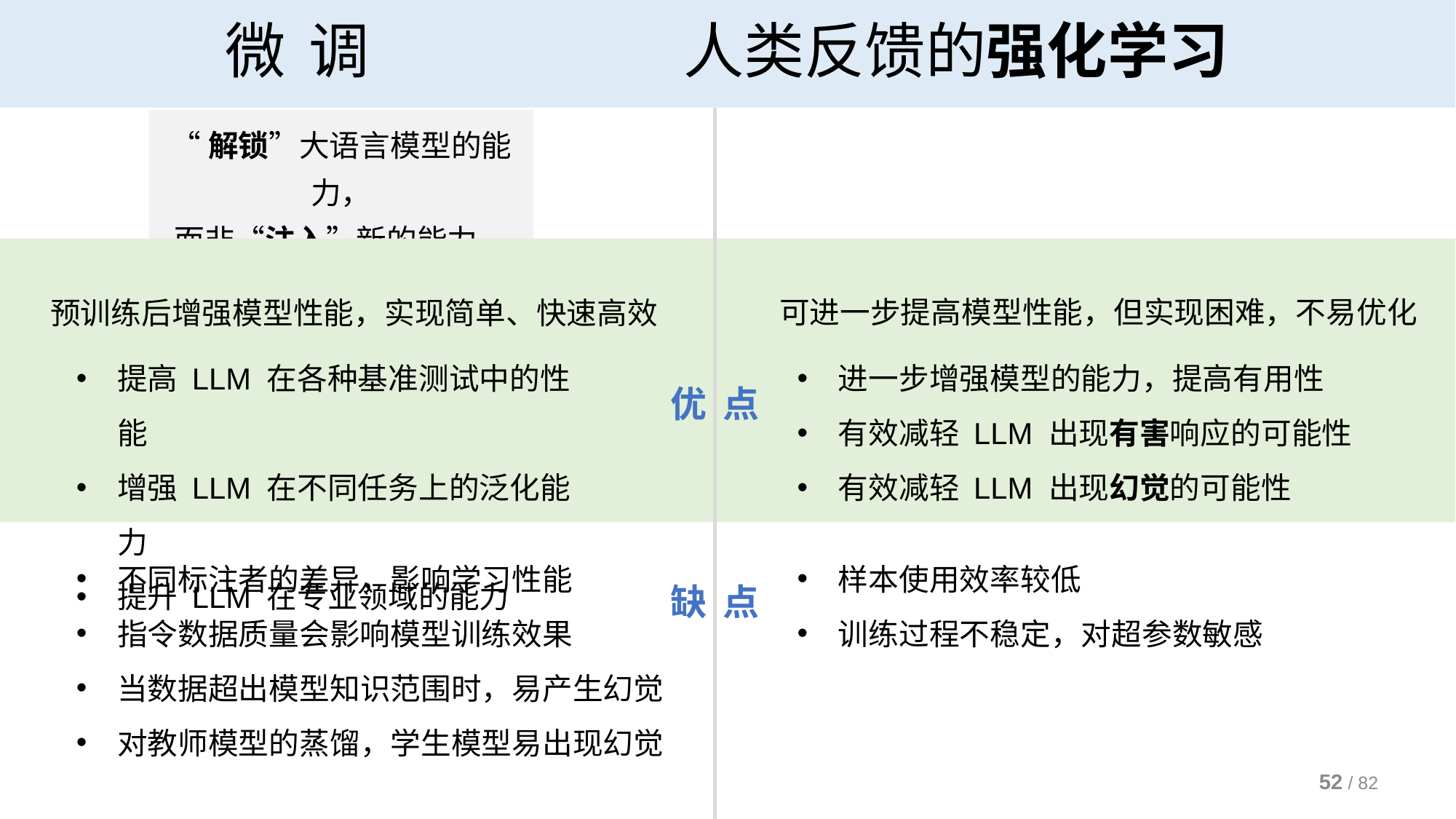

# 微 调                 人类反馈的强化学习
“解锁”大语言模型的能力，
而非“注入”新的能力。

可进一步提高模型性能，但实现困难，不易优化
预训练后增强模型性能，实现简单、快速高效
提高 LLM 在各种基准测试中的性能
增强 LLM 在不同任务上的泛化能力
提升 LLM 在专业领域的能力
进一步增强模型的能力，提高有用性
有效减轻 LLM 出现有害响应的可能性
有效减轻 LLM 出现幻觉的可能性
优  点
不同标注者的差异，影响学习性能
指令数据质量会影响模型训练效果
当数据超出模型知识范围时，易产生幻觉
对教师模型的蒸馏，学生模型易出现幻觉
样本使用效率较低
训练过程不稳定，对超参数敏感
缺  点
52 / 82